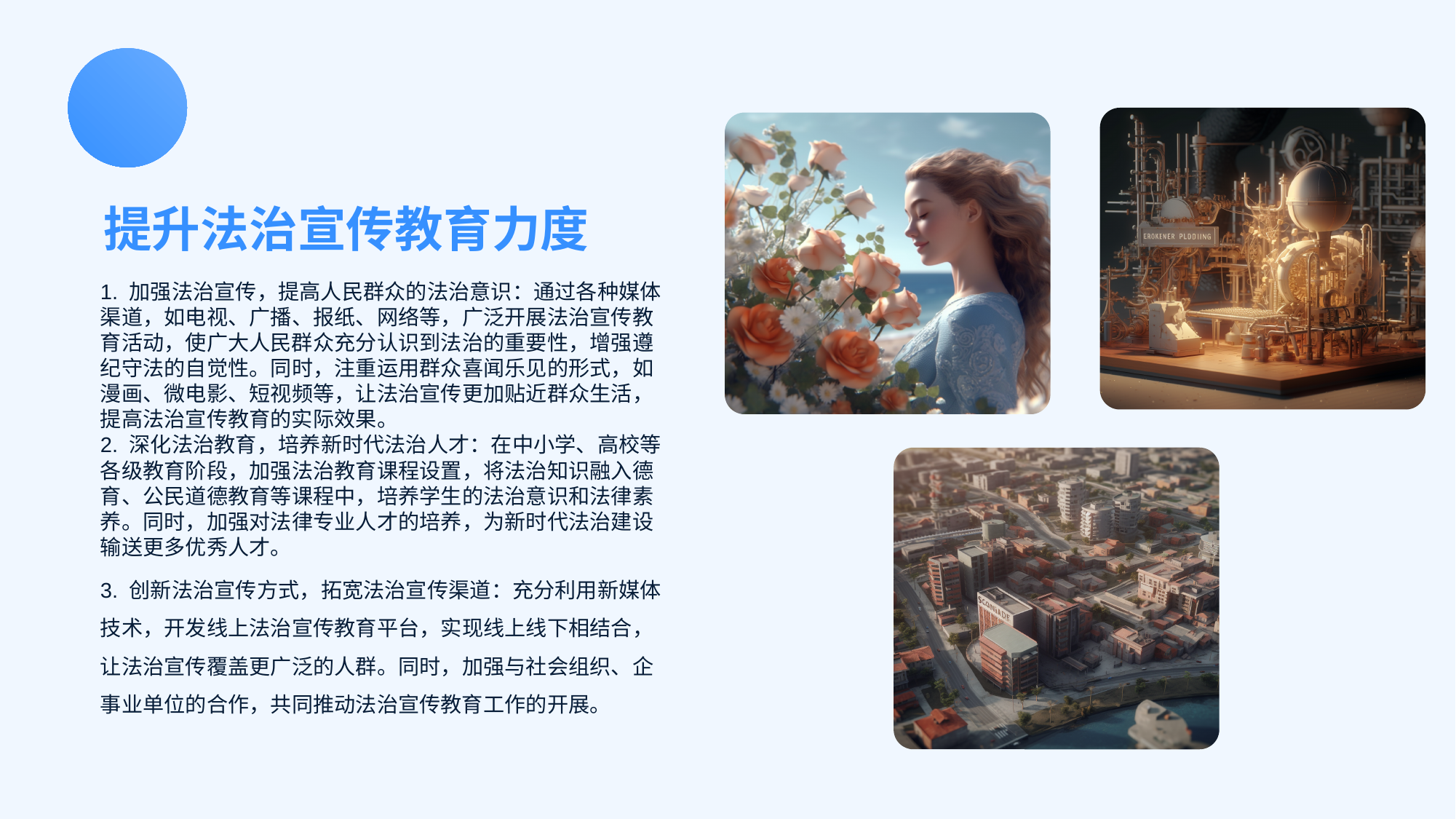

提升法治宣传教育力度
1. 加强法治宣传，提高人民群众的法治意识：通过各种媒体渠道，如电视、广播、报纸、网络等，广泛开展法治宣传教育活动，使广大人民群众充分认识到法治的重要性，增强遵纪守法的自觉性。同时，注重运用群众喜闻乐见的形式，如漫画、微电影、短视频等，让法治宣传更加贴近群众生活，提高法治宣传教育的实际效果。
2. 深化法治教育，培养新时代法治人才：在中小学、高校等各级教育阶段，加强法治教育课程设置，将法治知识融入德育、公民道德教育等课程中，培养学生的法治意识和法律素养。同时，加强对法律专业人才的培养，为新时代法治建设输送更多优秀人才。
3. 创新法治宣传方式，拓宽法治宣传渠道：充分利用新媒体技术，开发线上法治宣传教育平台，实现线上线下相结合，让法治宣传覆盖更广泛的人群。同时，加强与社会组织、企事业单位的合作，共同推动法治宣传教育工作的开展。